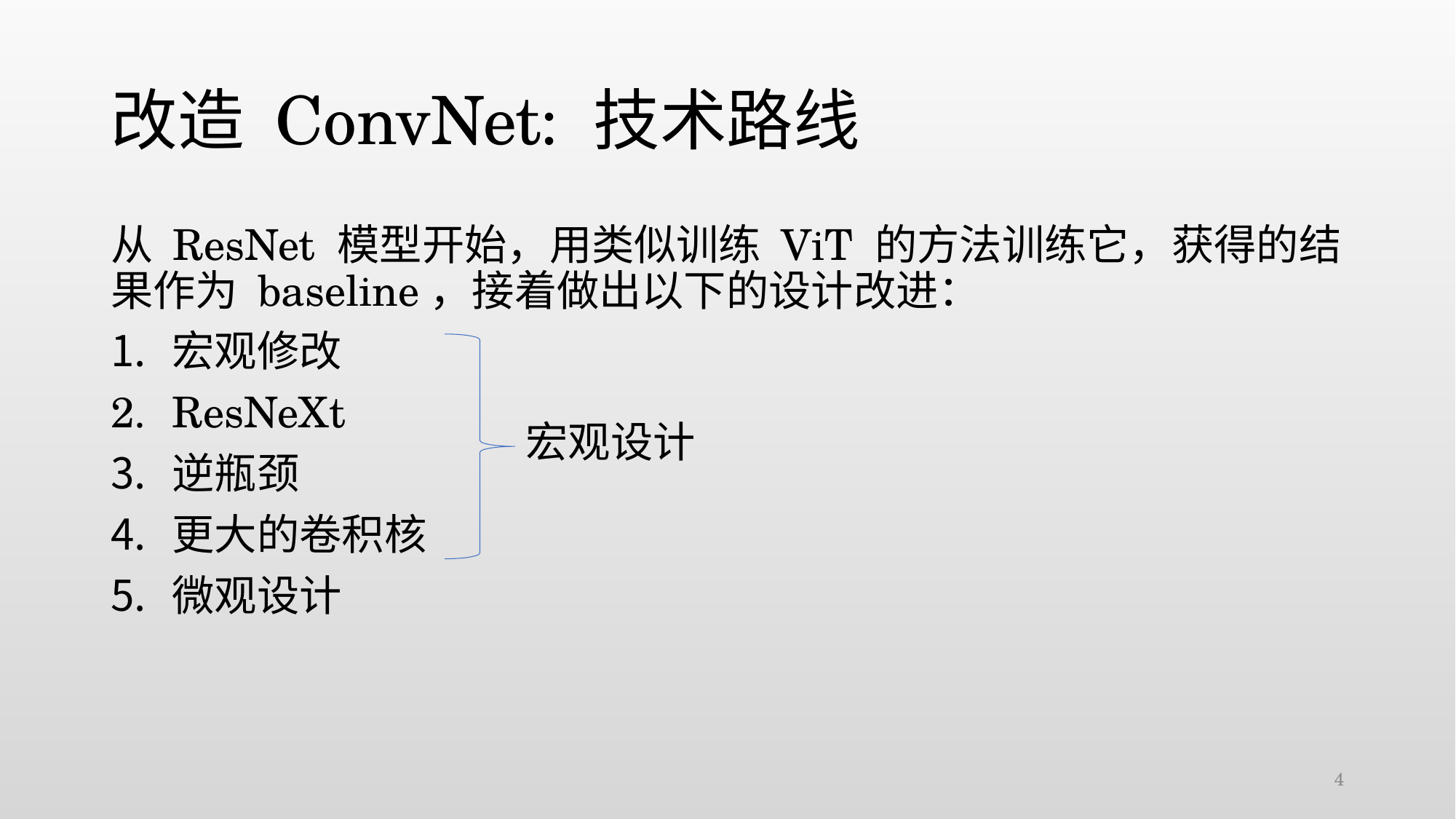

# 改造 ConvNet: 技术路线
从 ResNet 模型开始，用类似训练 ViT 的方法训练它，获得的结果作为 baseline，接着做出以下的设计改进：
宏观修改
ResNeXt
逆瓶颈
更大的卷积核
微观设计

宏观设计
4